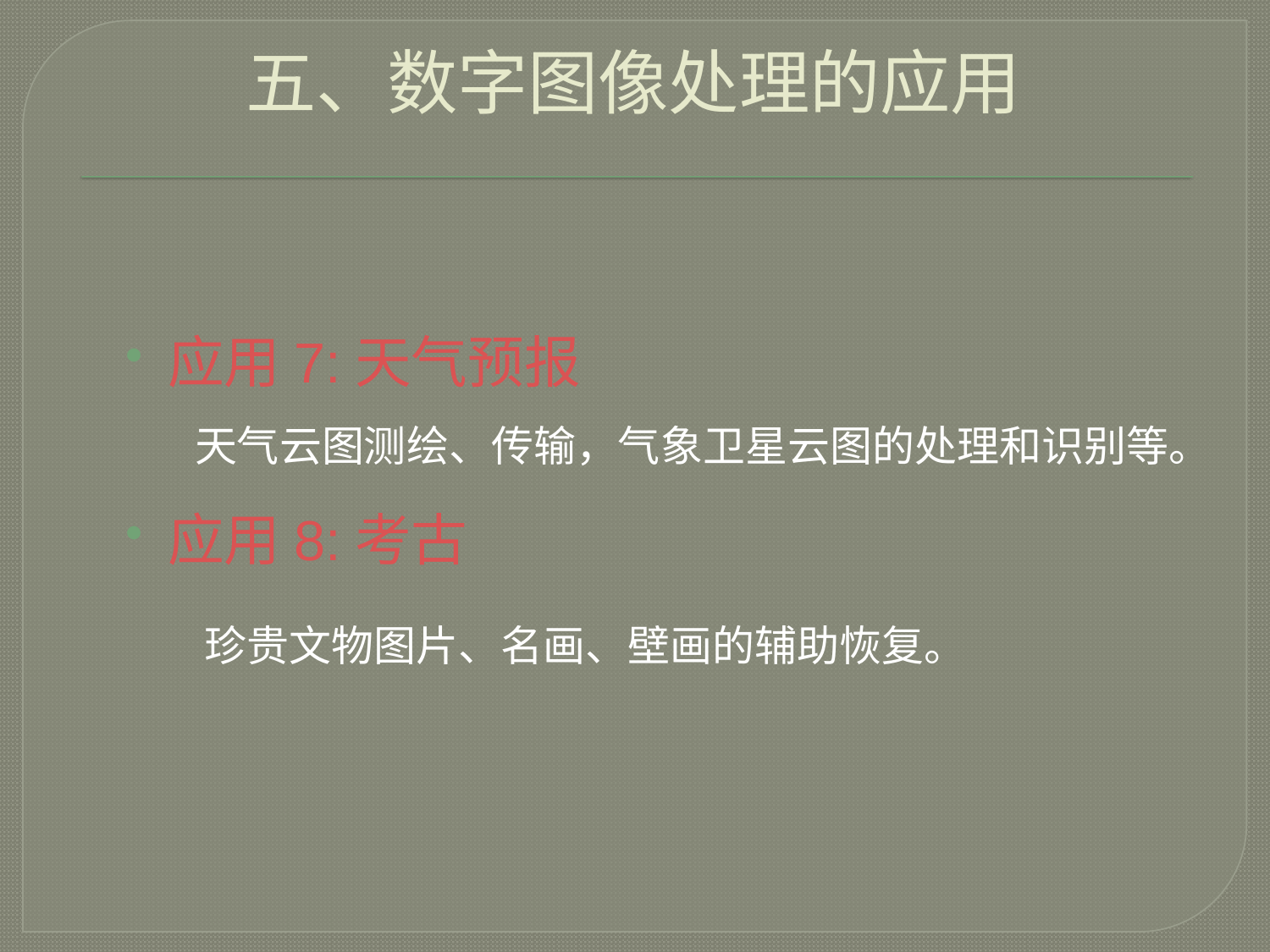

五、数字图像处理的应用
应用7:天气预报
      天气云图测绘、传输，气象卫星云图的处理和识别等。
应用8:考古
     珍贵文物图片、名画、壁画的辅助恢复。